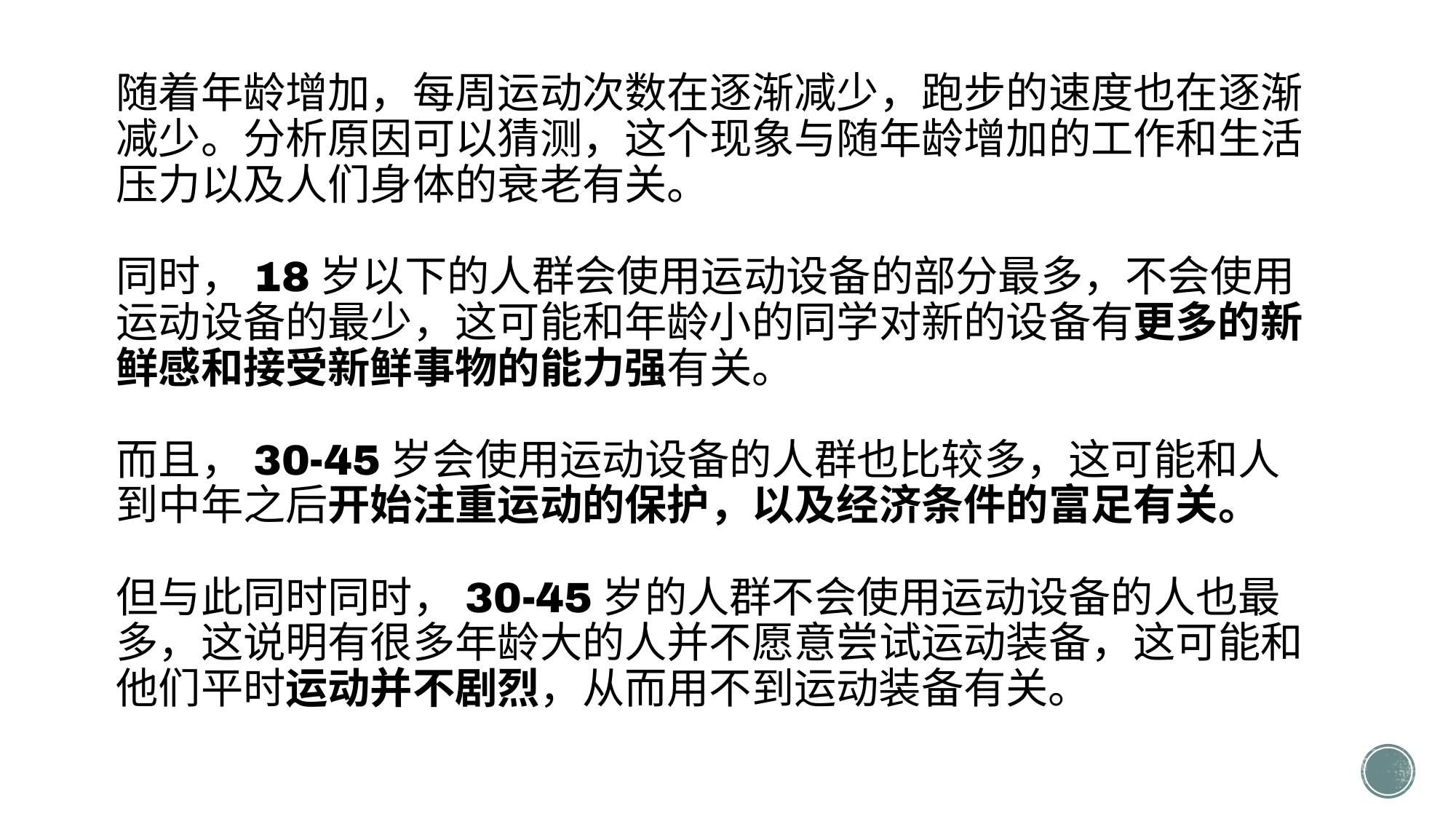

# 随着年龄增加，每周运动次数在逐渐减少，跑步的速度也在逐渐减少。分析原因可以猜测，这个现象与随年龄增加的工作和生活压力以及人们身体的衰老有关。 同时，18岁以下的人群会使用运动设备的部分最多，不会使用运动设备的最少，这可能和年龄小的同学对新的设备有更多的新鲜感和接受新鲜事物的能力强有关。 而且，30-45岁会使用运动设备的人群也比较多，这可能和人到中年之后开始注重运动的保护，以及经济条件的富足有关。 但与此同时同时，30-45岁的人群不会使用运动设备的人也最多，这说明有很多年龄大的人并不愿意尝试运动装备，这可能和他们平时运动并不剧烈，从而用不到运动装备有关。